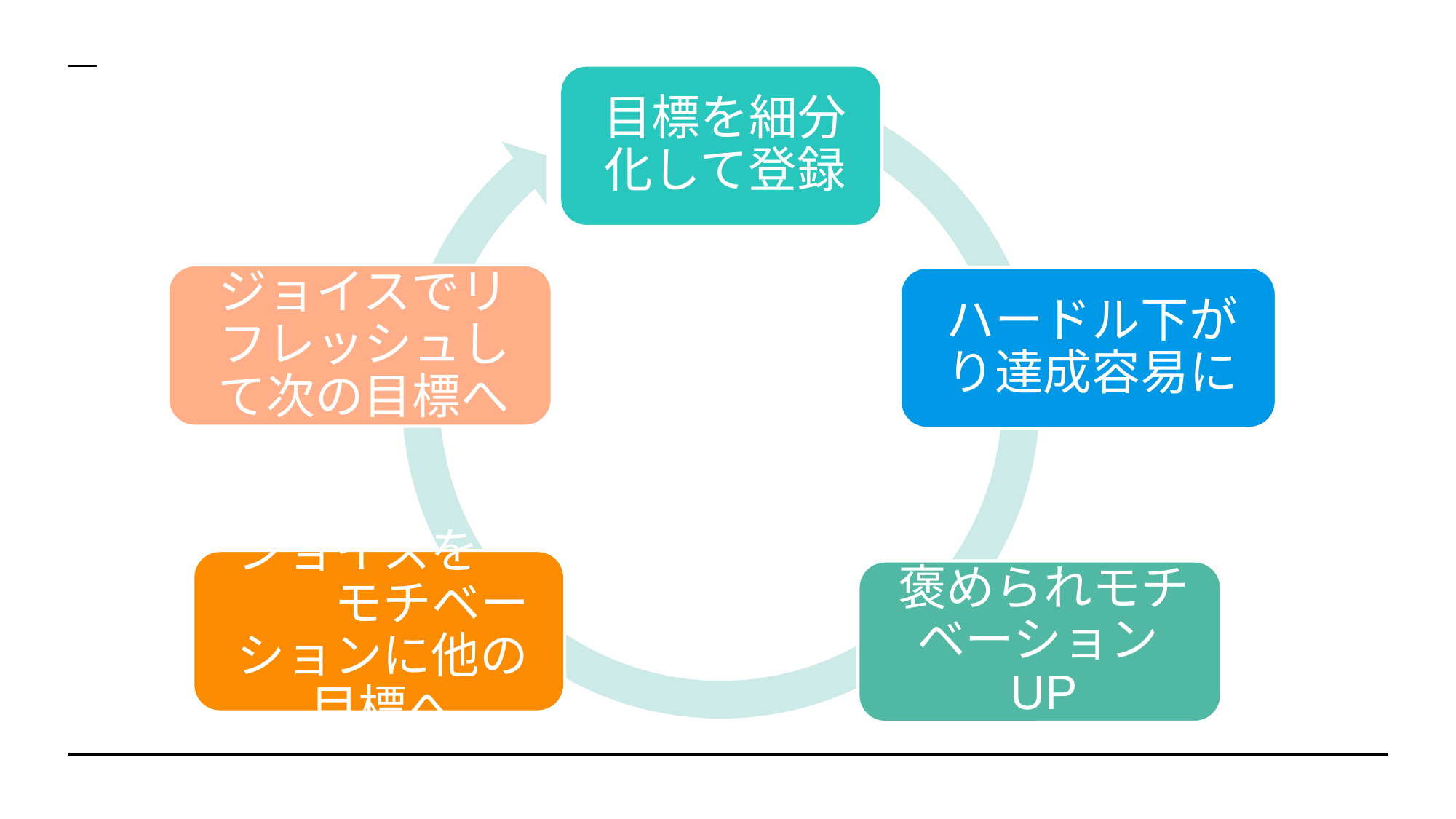

目標を細分化して登録
ハードル下がり達成容易に
褒められモチベーションUP
ジョイスを　　　モチベーションに他の目標へ
ジョイスでリフレッシュして次の目標へ